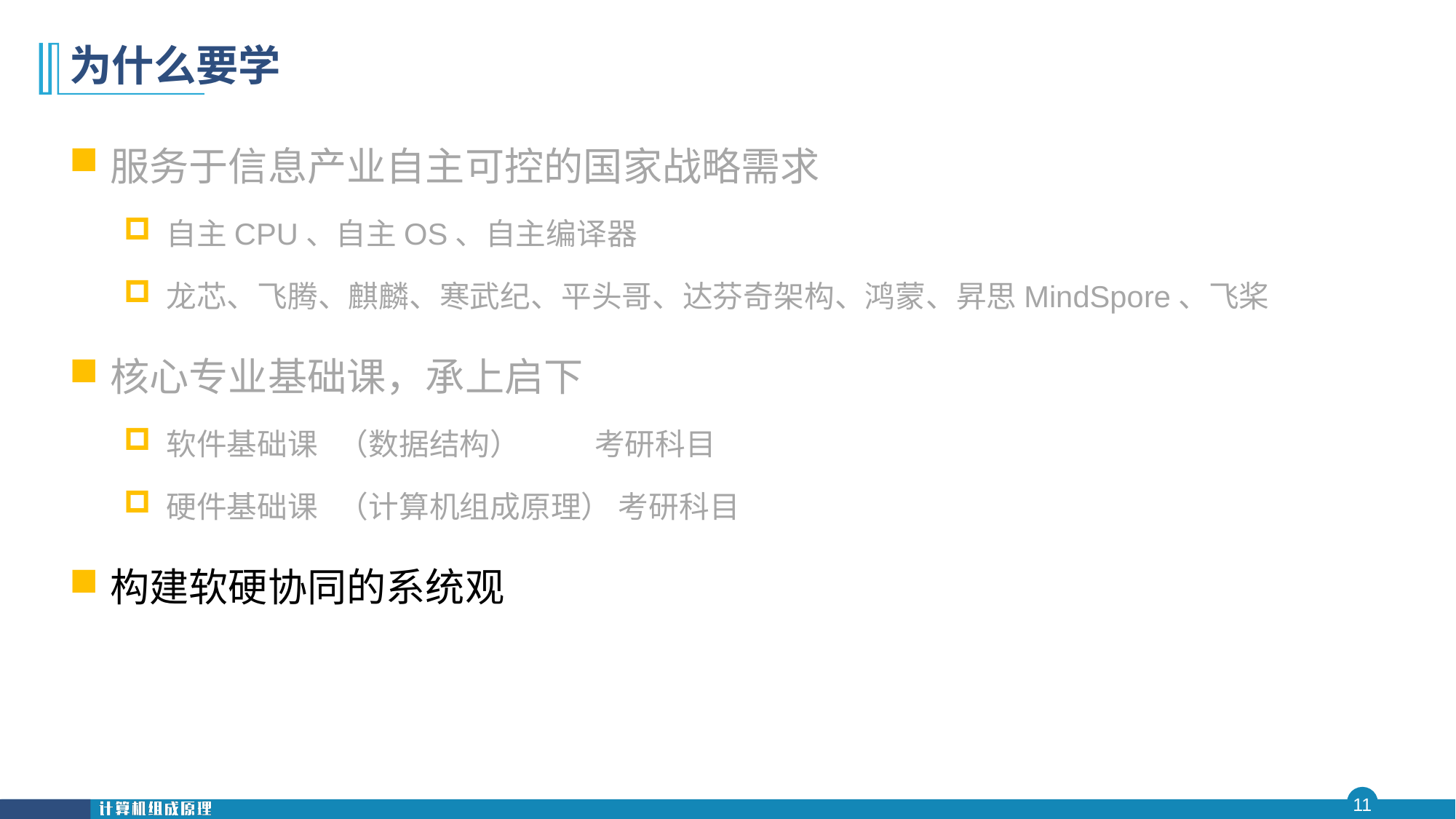

# 为什么要学
服务于信息产业自主可控的国家战略需求
自主CPU、自主OS、自主编译器
龙芯、飞腾、麒麟、寒武纪、平头哥、达芬奇架构、鸿蒙、昇思MindSpore、飞桨
核心专业基础课，承上启下
软件基础课   （数据结构）           考研科目
硬件基础课   （计算机组成原理） 考研科目
构建软硬协同的系统观